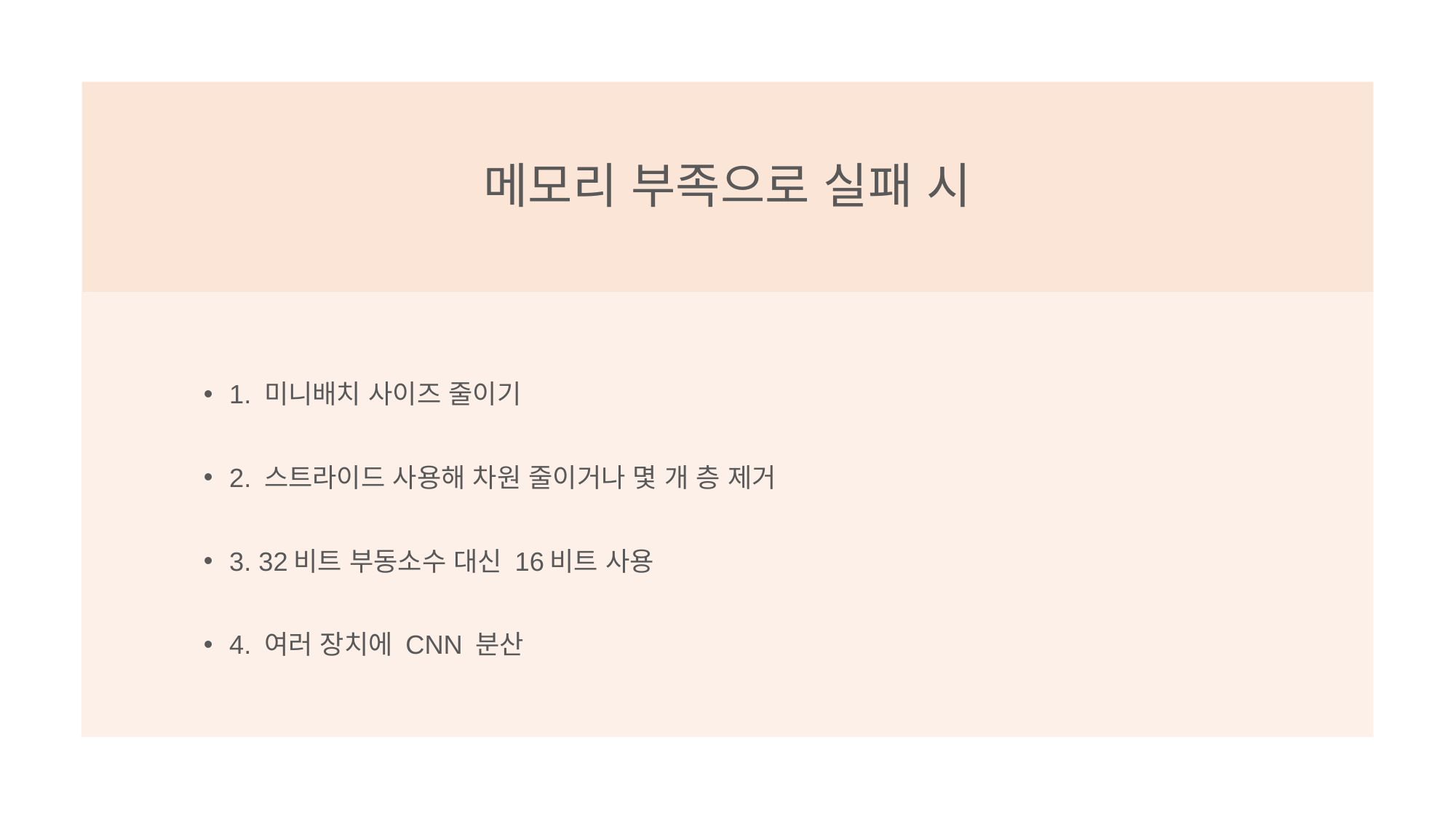

# 메모리 부족으로 실패 시

1. 미니배치 사이즈 줄이기

2. 스트라이드 사용해 차원 줄이거나 몇 개 층 제거

3. 32비트 부동소수 대신 16비트 사용

4. 여러 장치에 CNN 분산